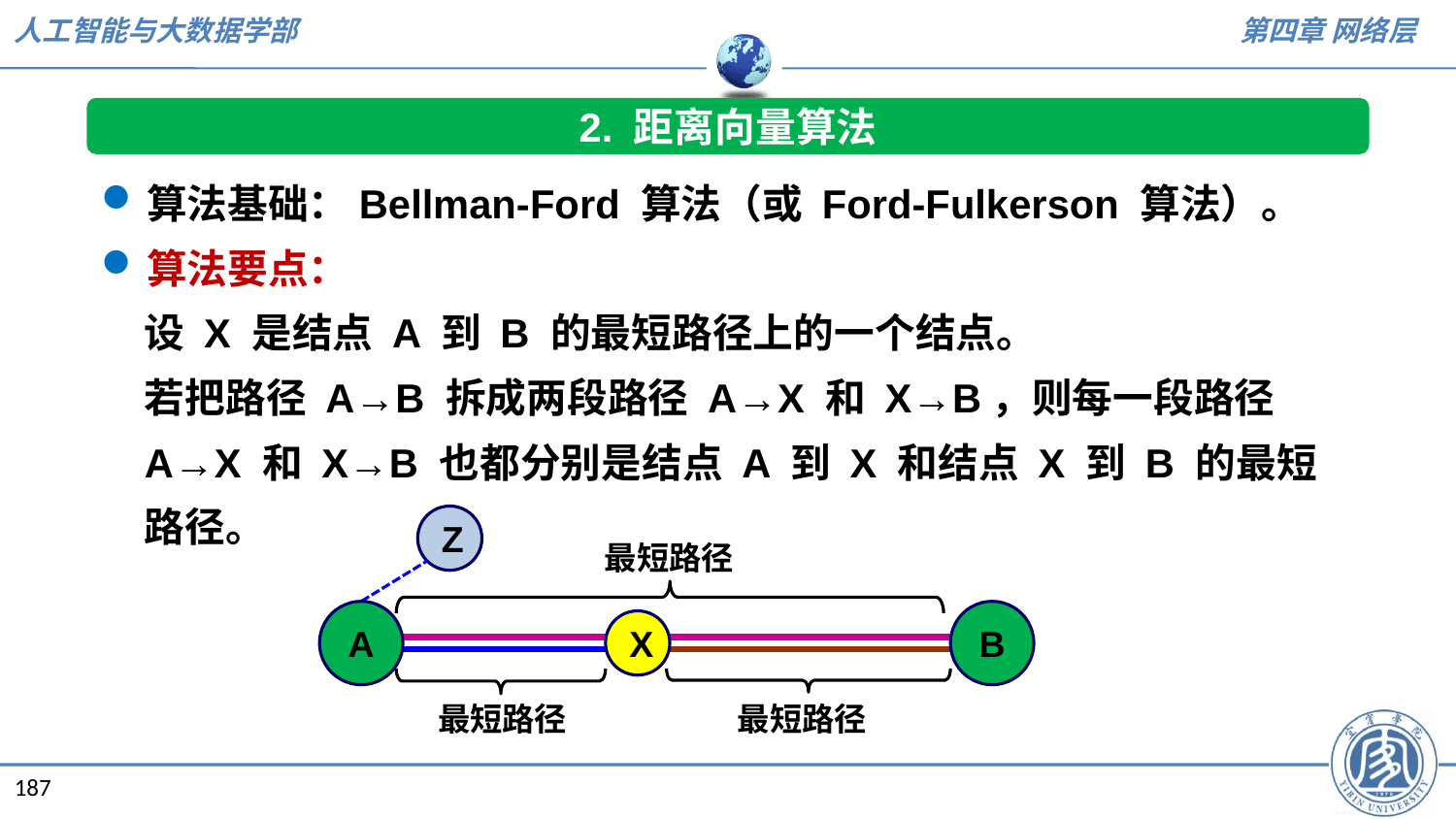

2. 距离向量算法

算法基础：Bellman-Ford 算法（或 Ford-Fulkerson 算法）。
算法要点：
设 X 是结点 A 到 B 的最短路径上的一个结点。
若把路径 A→B 拆成两段路径 A→X 和 X→B，则每一段路径 A→X 和 X→B 也都分别是结点 A 到 X 和结点 X 到 B 的最短路径。
Z

最短路径
A
B
X

最短路径

最短路径
187